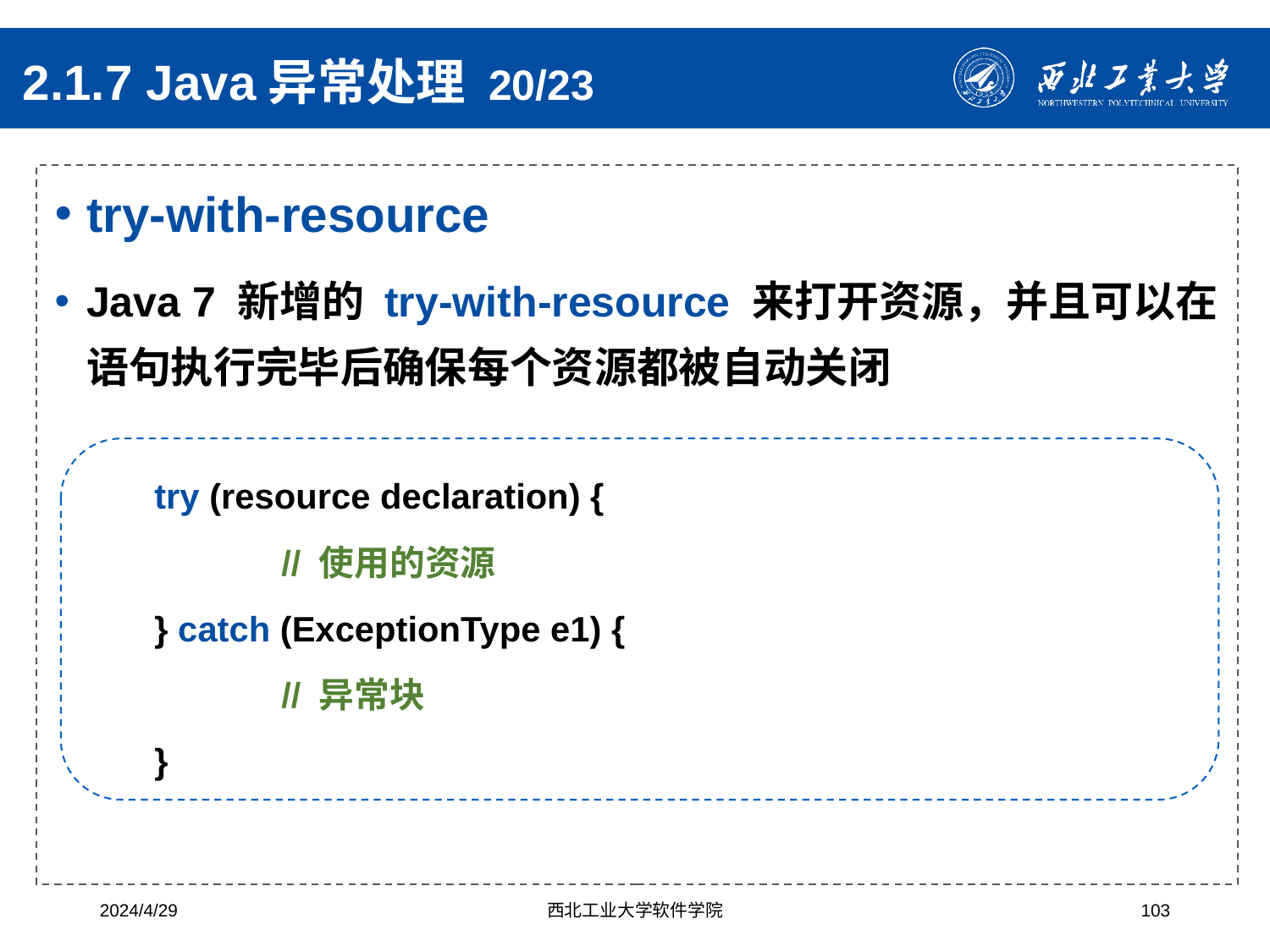

# 2.1.7 Java异常处理 20/23
try-with-resource
Java 7 新增的 try-with-resource 来打开资源，并且可以在语句执行完毕后确保每个资源都被自动关闭

try (resource declaration) {
  	// 使用的资源
} catch (ExceptionType e1) {
  	// 异常块
}
2024/4/29
西北工业大学软件学院
103